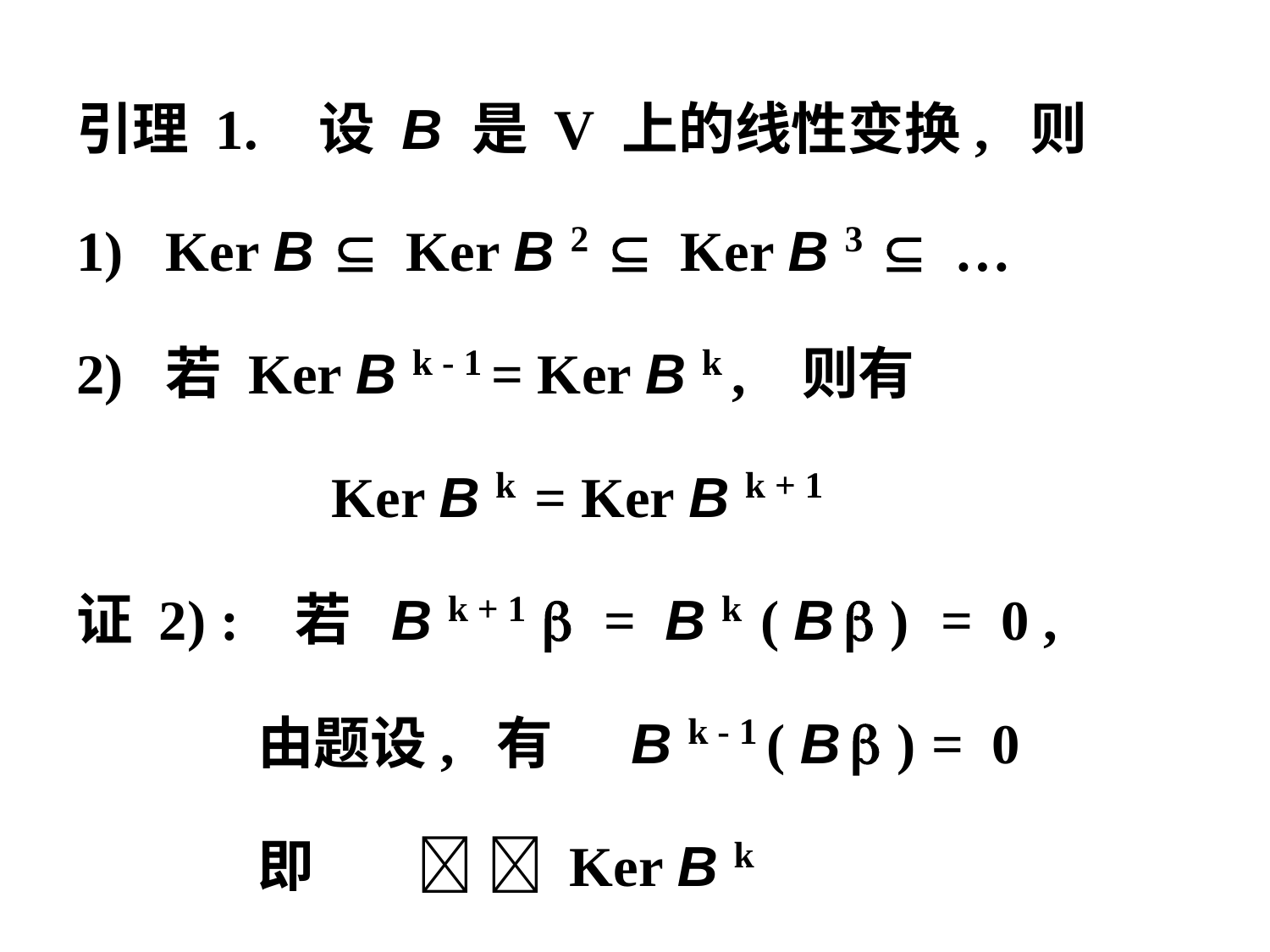

引理 1.   设 B 是 V 上的线性变换,  则
1)   Ker B  ⊆  Ker B 2  ⊆  Ker B 3  ⊆  …
2)  若 Ker B k - 1 = Ker B k ,   则有
                  Ker B k  = Ker B k + 1
证 2) :   若  B k + 1 β  =  B k  ( B β )  =  0 ,
             由题设,  有     B k - 1 ( B β ) =  0
             即        β ∈ Ker B k